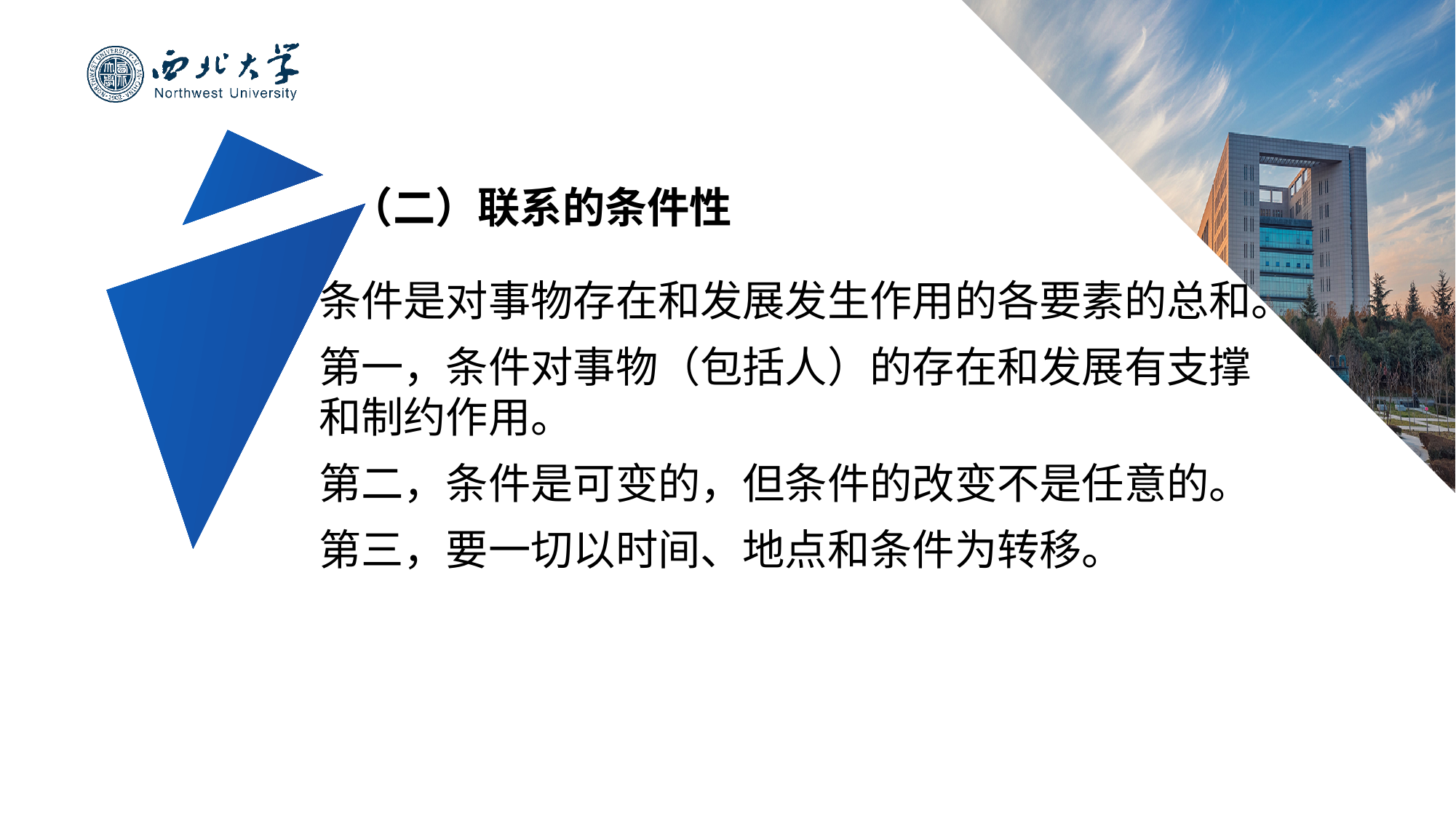

# （二）联系的条件性
条件是对事物存在和发展发生作用的各要素的总和。
第一，条件对事物（包括人）的存在和发展有支撑和制约作用。
第二，条件是可变的，但条件的改变不是任意的。
第三，要一切以时间、地点和条件为转移。